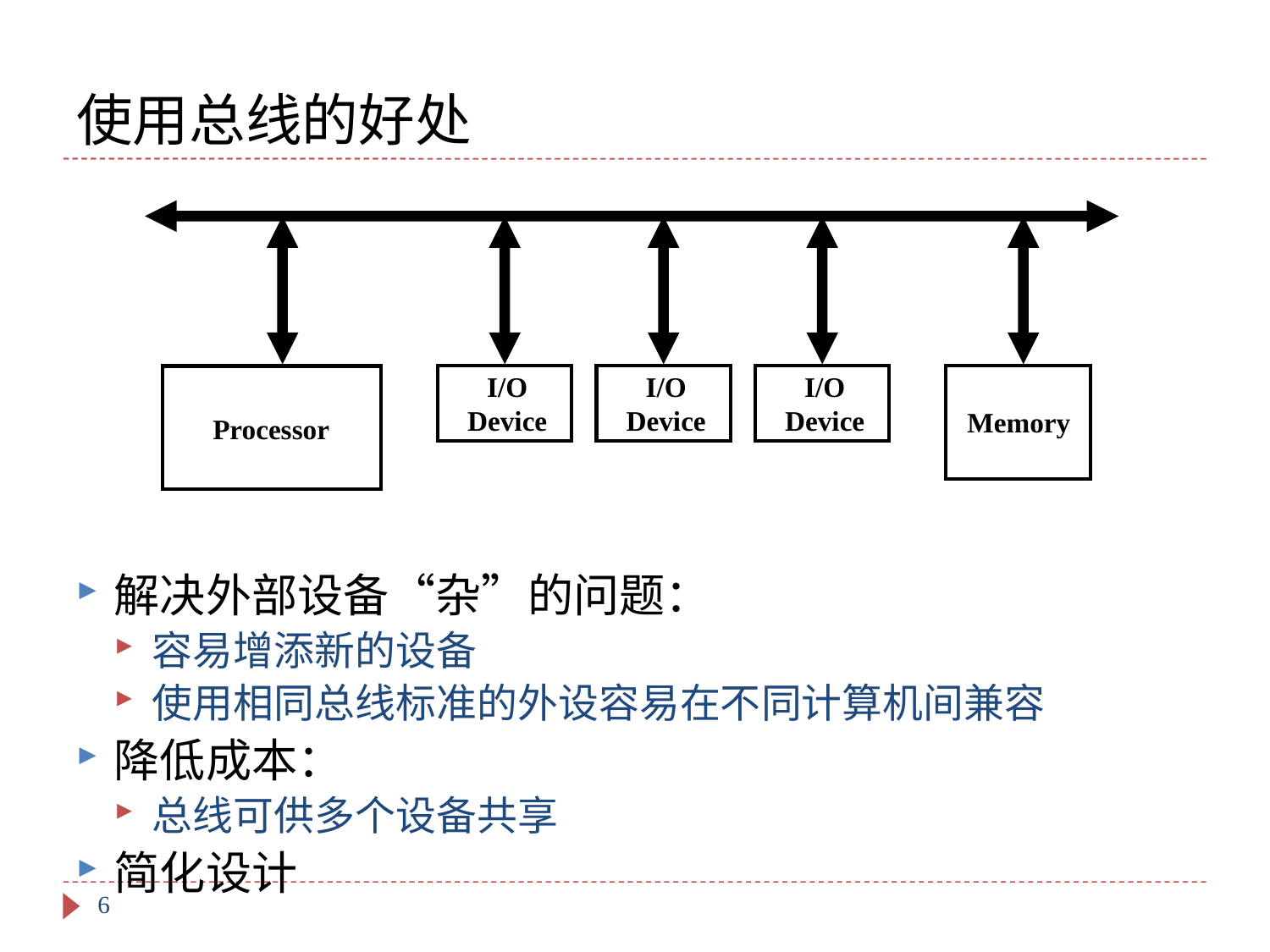

# 使用总线的好处

I/O Device
I/O Device
I/O Device

Processor

Memory
解决外部设备“杂”的问题：
容易增添新的设备
使用相同总线标准的外设容易在不同计算机间兼容
降低成本：
总线可供多个设备共享
简化设计

6